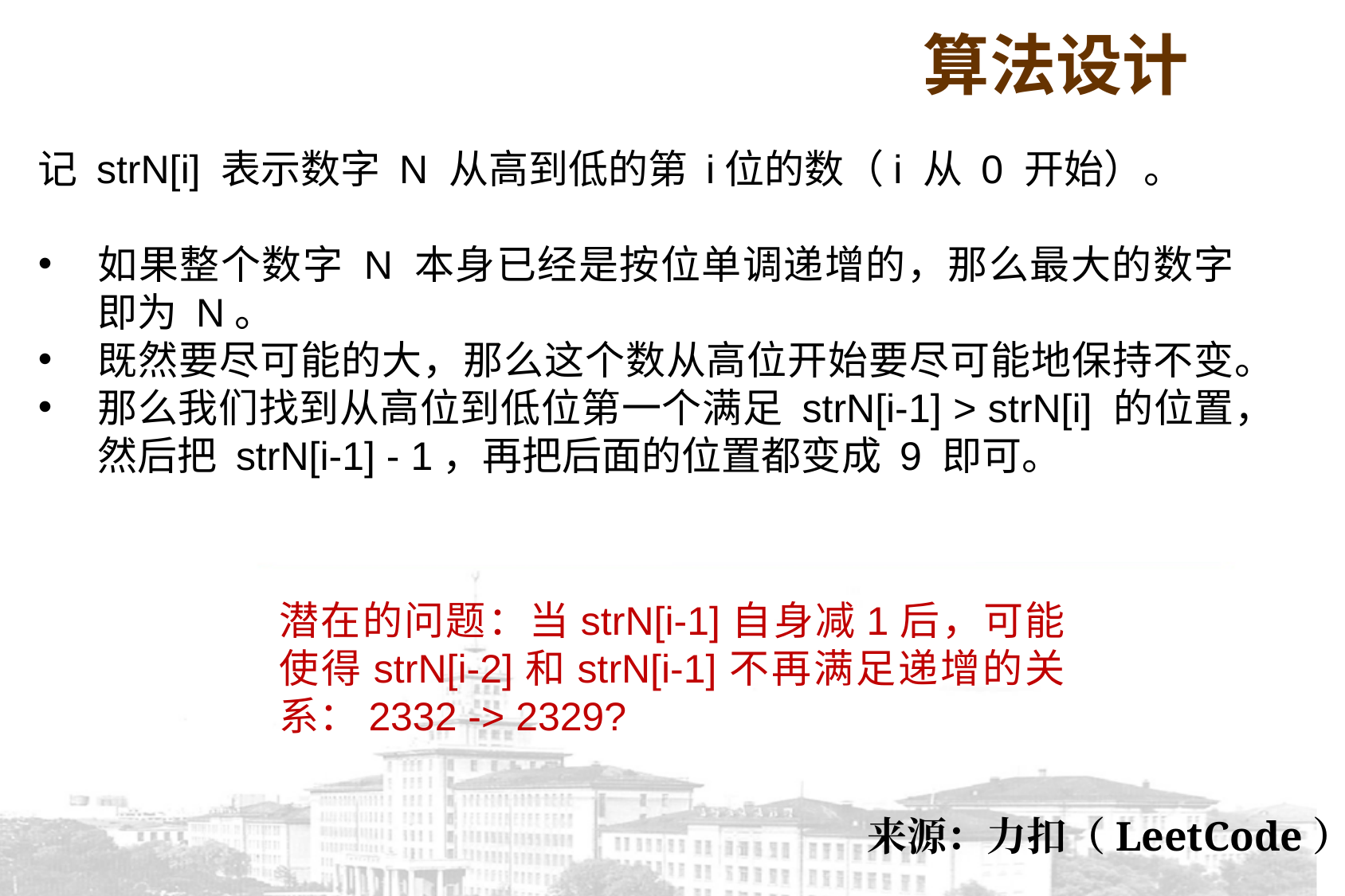

算法设计
记 strN[i] 表示数字 N 从高到低的第 i位的数（i 从 0 开始）。

如果整个数字 N 本身已经是按位单调递增的，那么最大的数字即为 N。
既然要尽可能的大，那么这个数从高位开始要尽可能地保持不变。
那么我们找到从高位到低位第一个满足 strN[i-1] > strN[i] 的位置，然后把 strN[i-1] - 1，再把后面的位置都变成 9 即可。

潜在的问题：当strN[i-1]自身减1后，可能使得strN[i-2]和strN[i-1]不再满足递增的关系：2332 -> 2329?
来源：力扣（LeetCode）